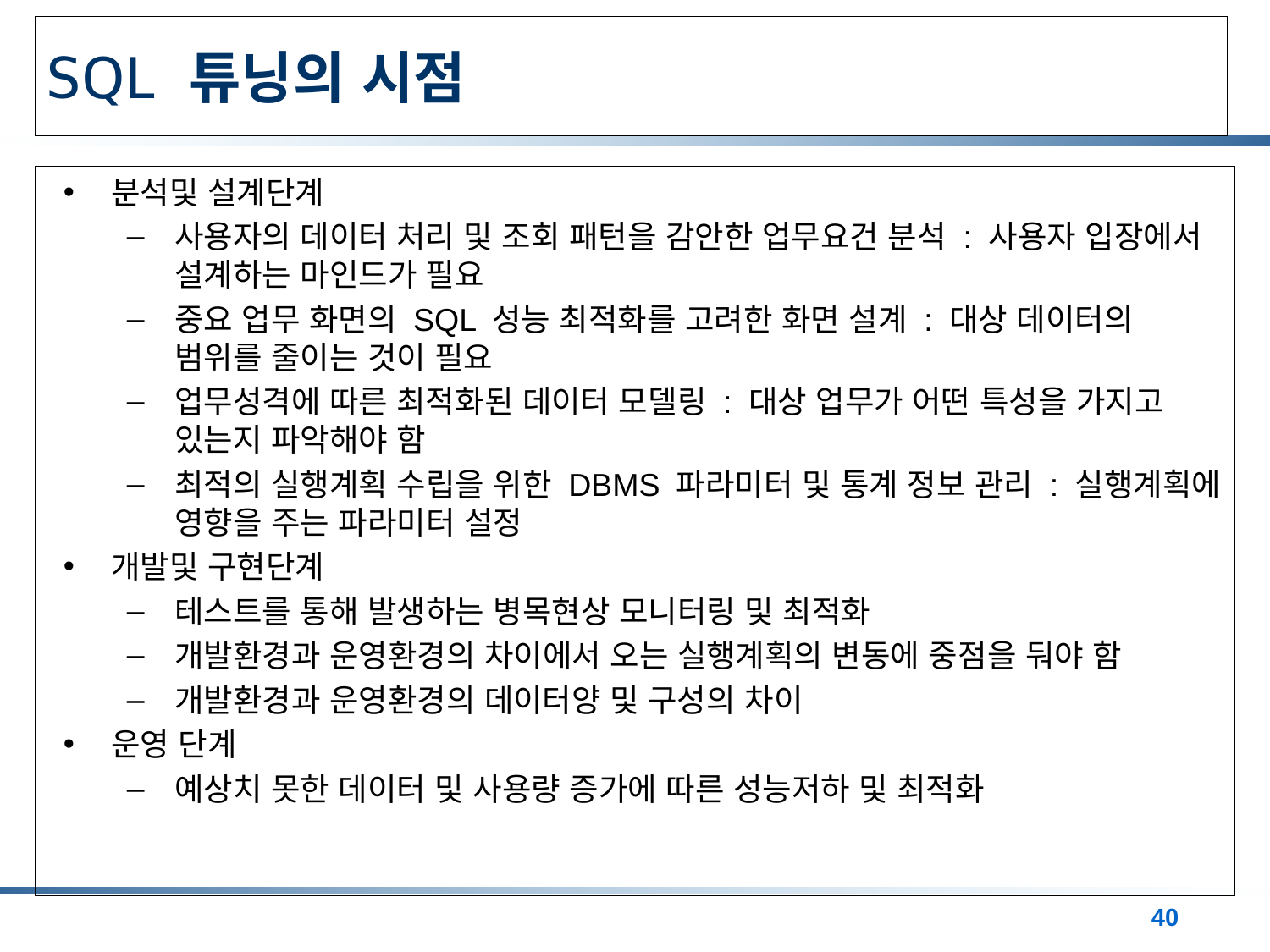

# SQL 튜닝의 시점
분석및 설계단계
사용자의 데이터 처리 및 조회 패턴을 감안한 업무요건 분석 : 사용자 입장에서 설계하는 마인드가 필요
중요 업무 화면의 SQL 성능 최적화를 고려한 화면 설계 : 대상 데이터의 범위를 줄이는 것이 필요
업무성격에 따른 최적화된 데이터 모델링 : 대상 업무가 어떤 특성을 가지고 있는지 파악해야 함
최적의 실행계획 수립을 위한 DBMS 파라미터 및 통계 정보 관리 : 실행계획에 영향을 주는 파라미터 설정
개발및 구현단계
테스트를 통해 발생하는 병목현상 모니터링 및 최적화
개발환경과 운영환경의 차이에서 오는 실행계획의 변동에 중점을 둬야 함
개발환경과 운영환경의 데이터양 및 구성의 차이
운영 단계
예상치 못한 데이터 및 사용량 증가에 따른 성능저하 및 최적화